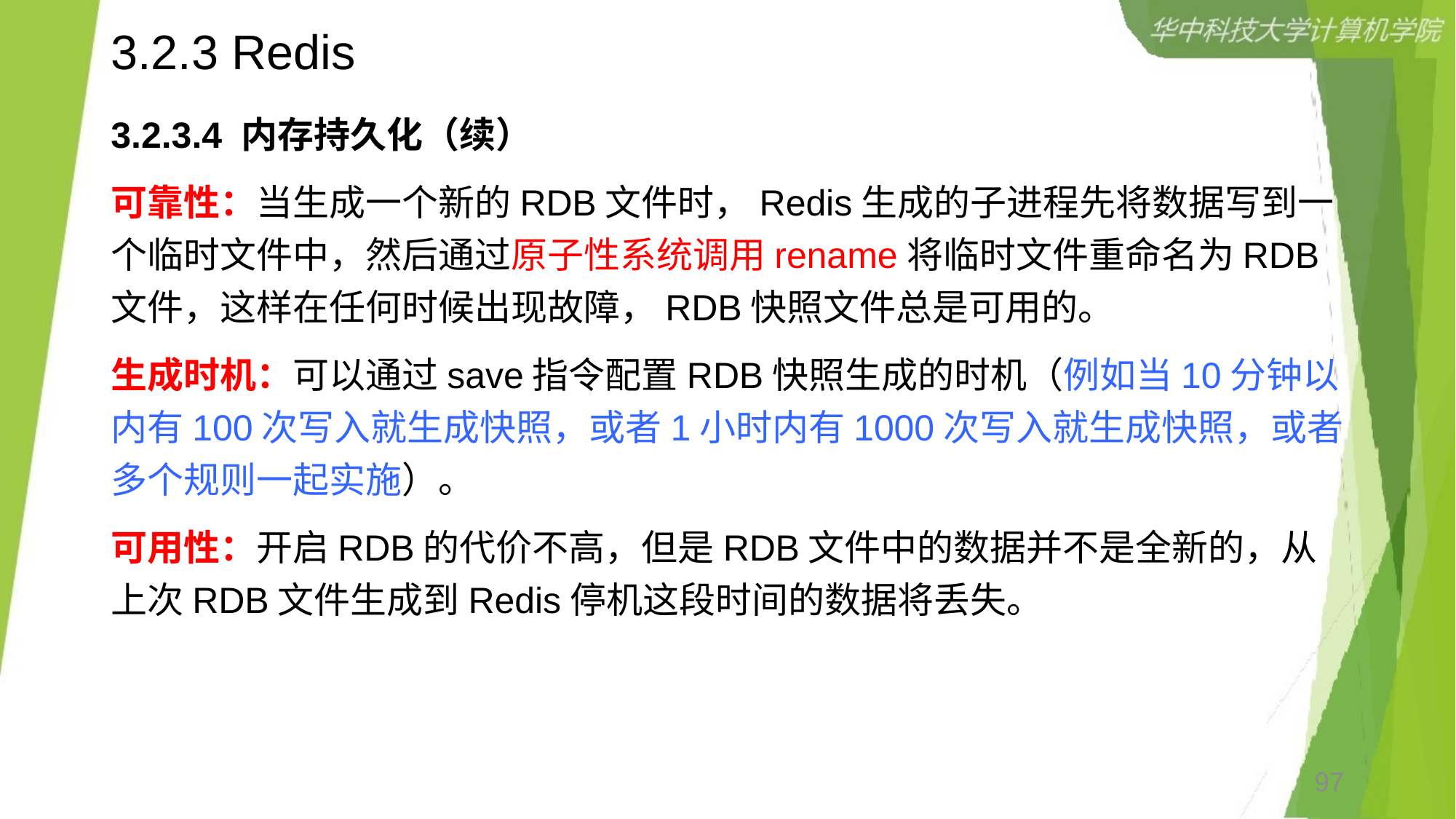

# 3.2.3 Redis
3.2.3.4 内存持久化（续）
可靠性：当生成一个新的RDB文件时，Redis生成的子进程先将数据写到一个临时文件中，然后通过原子性系统调用rename将临时文件重命名为RDB文件，这样在任何时候出现故障，RDB快照文件总是可用的。
生成时机：可以通过save指令配置RDB快照生成的时机（例如当10分钟以内有100次写入就生成快照，或者1小时内有1000次写入就生成快照，或者多个规则一起实施）。
可用性：开启RDB的代价不高，但是RDB文件中的数据并不是全新的，从上次RDB文件生成到Redis停机这段时间的数据将丢失。

97